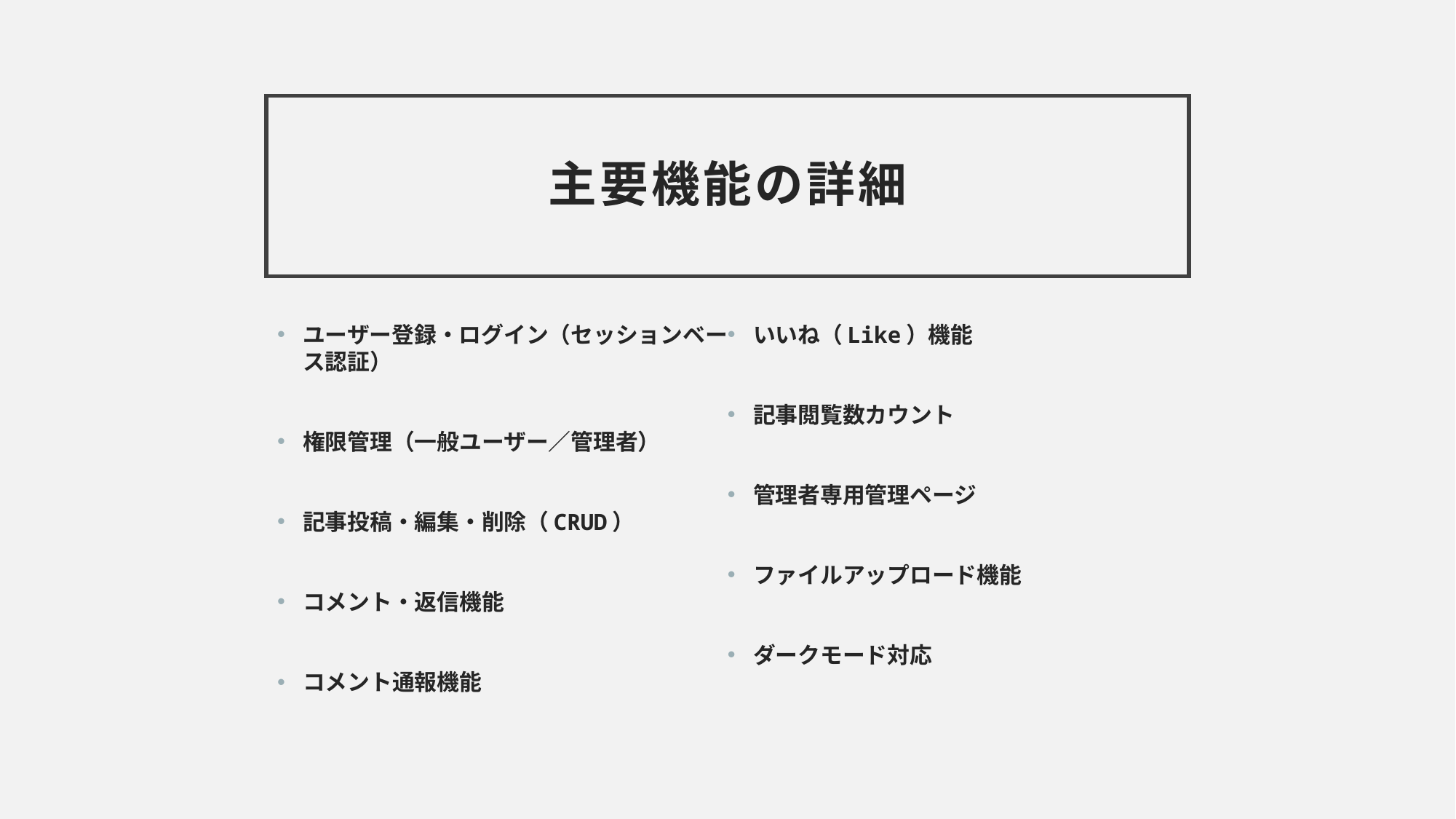

# 主要機能の詳細
ユーザー登録・ログイン（セッションベース認証）

権限管理（一般ユーザー／管理者）

記事投稿・編集・削除（CRUD）

コメント・返信機能

コメント通報機能

いいね（Like）機能

記事閲覧数カウント

管理者専用管理ページ

ファイルアップロード機能

ダークモード対応